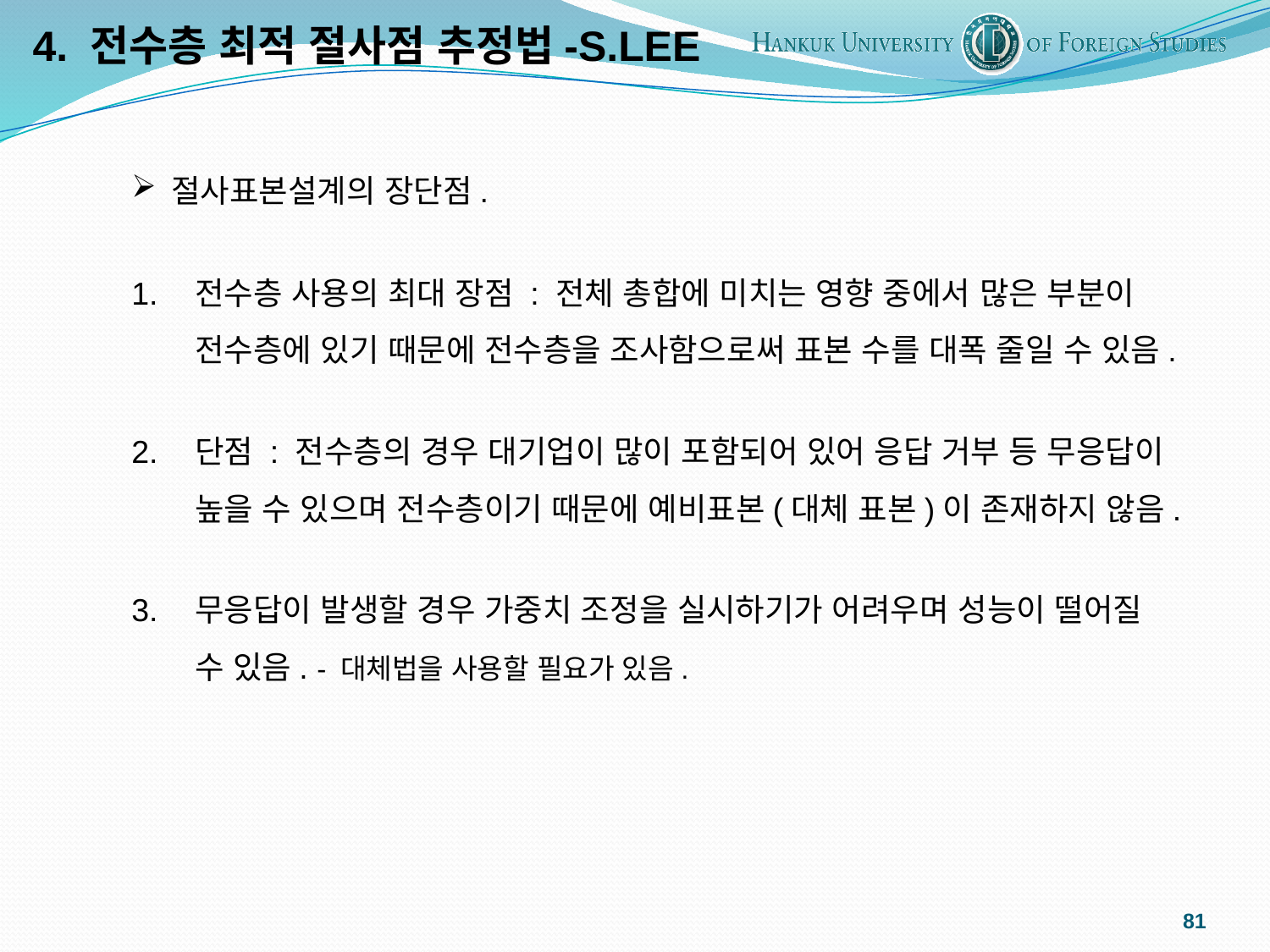

4. 전수층 최적 절사점 추정법-S.LEE
절사표본설계의 장단점.

전수층 사용의 최대 장점 : 전체 총합에 미치는 영향 중에서 많은 부분이 전수층에 있기 때문에 전수층을 조사함으로써 표본 수를 대폭 줄일 수 있음.

단점 : 전수층의 경우 대기업이 많이 포함되어 있어 응답 거부 등 무응답이 높을 수 있으며 전수층이기 때문에 예비표본(대체 표본)이 존재하지 않음.

무응답이 발생할 경우 가중치 조정을 실시하기가 어려우며 성능이 떨어질 수 있음. - 대체법을 사용할 필요가 있음.
81